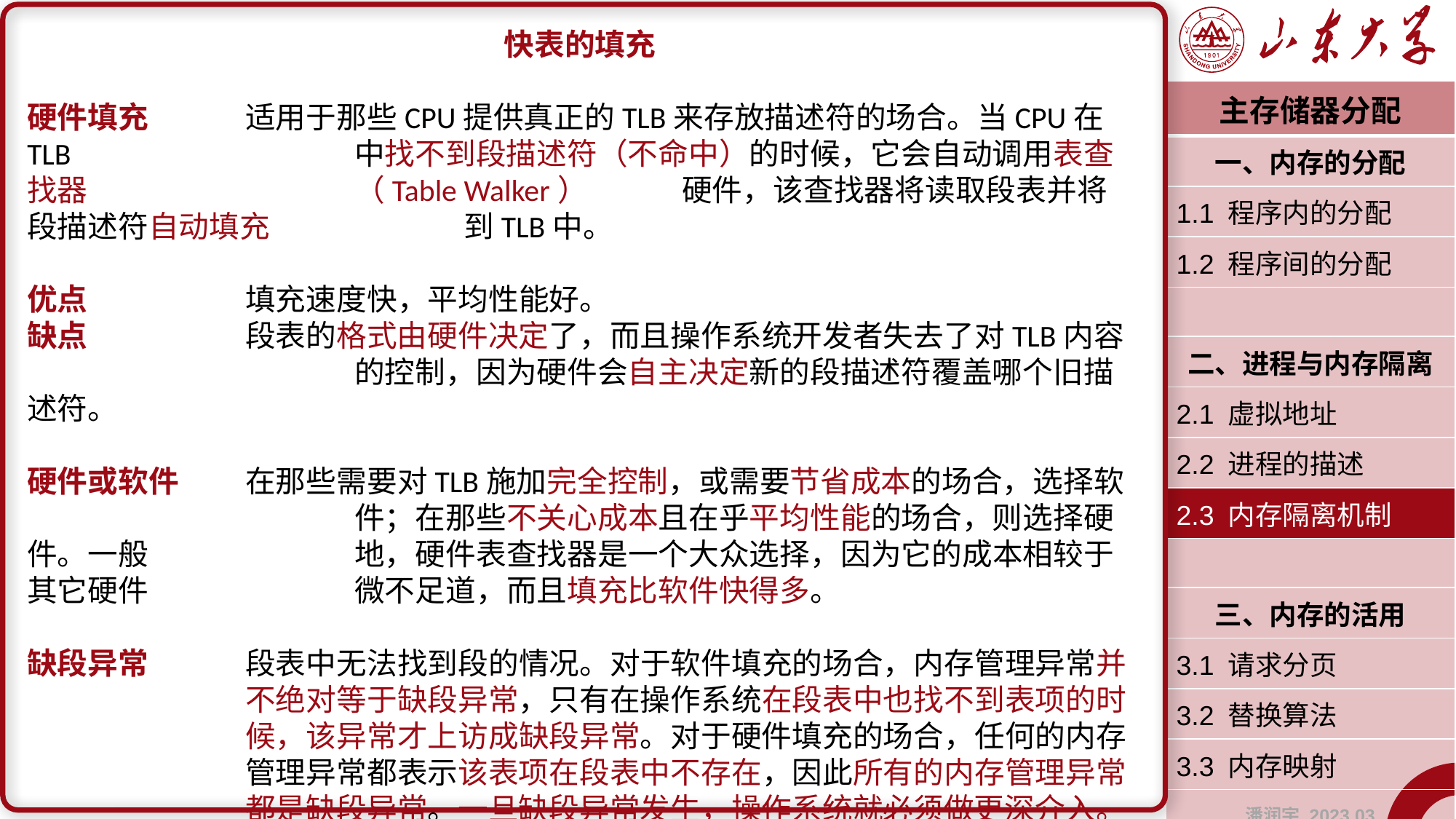

快表的填充

硬件填充	适用于那些CPU提供真正的TLB来存放描述符的场合。当CPU在TLB 			中找不到段描述符（不命中）的时候，它会自动调用表查找器			（Table Walker）	硬件，该查找器将读取段表并将段描述符自动填充		到TLB中。

优点		填充速度快，平均性能好。
缺点		段表的格式由硬件决定了，而且操作系统开发者失去了对TLB内容			的控制，因为硬件会自主决定新的段描述符覆盖哪个旧描述符。

硬件或软件	在那些需要对TLB施加完全控制，或需要节省成本的场合，选择软			件；在那些不关心成本且在乎平均性能的场合，则选择硬件。一般		地，硬件表查找器是一个大众选择，因为它的成本相较于其它硬件		微不足道，而且填充比软件快得多。

缺段异常	段表中无法找到段的情况。对于软件填充的场合，内存管理异常并		不绝对等于缺段异常，只有在操作系统在段表中也找不到表项的时		候，该异常才上访成缺段异常。对于硬件填充的场合，任何的内存		管理异常都表示该表项在段表中不存在，因此所有的内存管理异常		都是缺段异常。一旦缺段异常发生，操作系统就必须做更深介入。
| 主存储器分配 |
| --- |
| 一、内存的分配 |
| 1.1 程序内的分配 |
| 1.2 程序间的分配 |
|  |
| 二、进程与内存隔离 |
| 2.1 虚拟地址 |
| 2.2 进程的描述 |
| 2.3 内存隔离机制 |
|  |
| 三、内存的活用 |
| 3.1 请求分页 |
| 3.2 替换算法 |
| 3.3 内存映射 |
| 潘润宇 2023.03 |